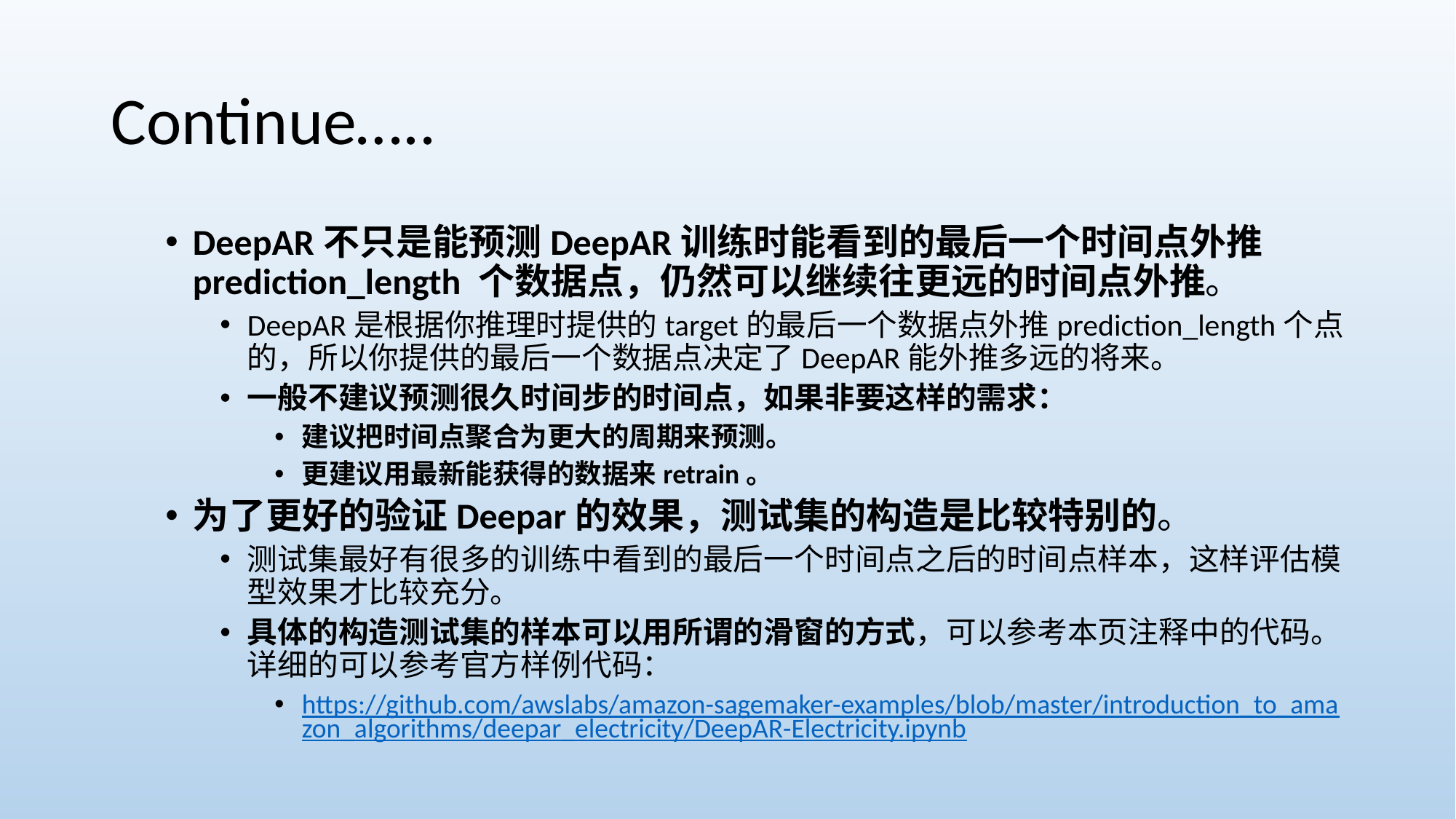

# Continue…..
DeepAR不只是能预测DeepAR训练时能看到的最后一个时间点外推prediction_length 个数据点，仍然可以继续往更远的时间点外推。
DeepAR是根据你推理时提供的target的最后一个数据点外推prediction_length个点的，所以你提供的最后一个数据点决定了DeepAR能外推多远的将来。
一般不建议预测很久时间步的时间点，如果非要这样的需求：
建议把时间点聚合为更大的周期来预测。
更建议用最新能获得的数据来retrain。
为了更好的验证Deepar的效果，测试集的构造是比较特别的。
测试集最好有很多的训练中看到的最后一个时间点之后的时间点样本，这样评估模型效果才比较充分。
具体的构造测试集的样本可以用所谓的滑窗的方式，可以参考本页注释中的代码。详细的可以参考官方样例代码：
https://github.com/awslabs/amazon-sagemaker-examples/blob/master/introduction_to_amazon_algorithms/deepar_electricity/DeepAR-Electricity.ipynb